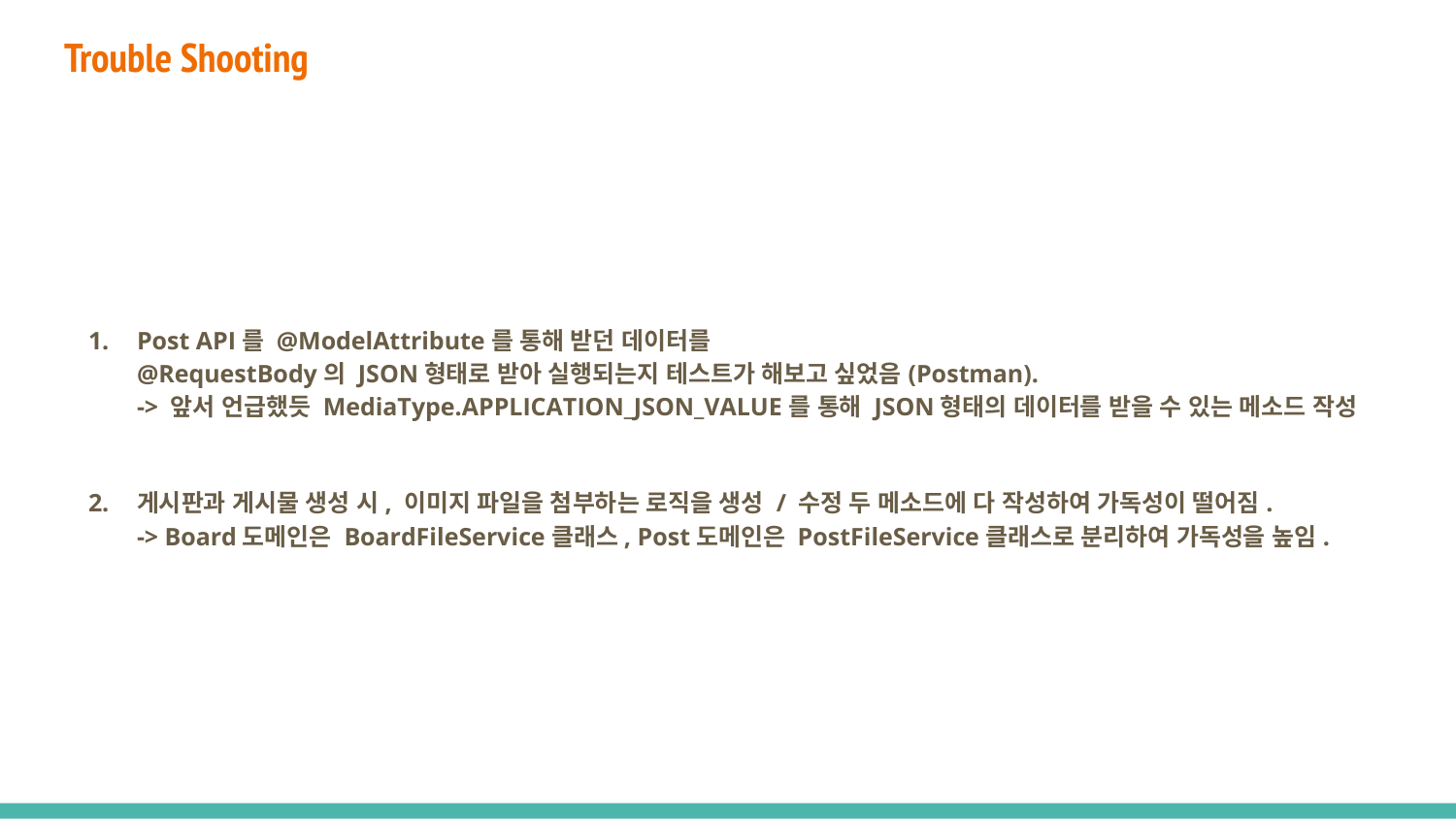

# Trouble Shooting

Post API를 @ModelAttribute를 통해 받던 데이터를
@RequestBody의 JSON형태로 받아 실행되는지 테스트가 해보고 싶었음(Postman).
-> 앞서 언급했듯 MediaType.APPLICATION_JSON_VALUE를 통해 JSON형태의 데이터를 받을 수 있는 메소드 작성
게시판과 게시물 생성 시, 이미지 파일을 첨부하는 로직을 생성 / 수정 두 메소드에 다 작성하여 가독성이 떨어짐.
-> Board도메인은 BoardFileService클래스, Post도메인은 PostFileService클래스로 분리하여 가독성을 높임.